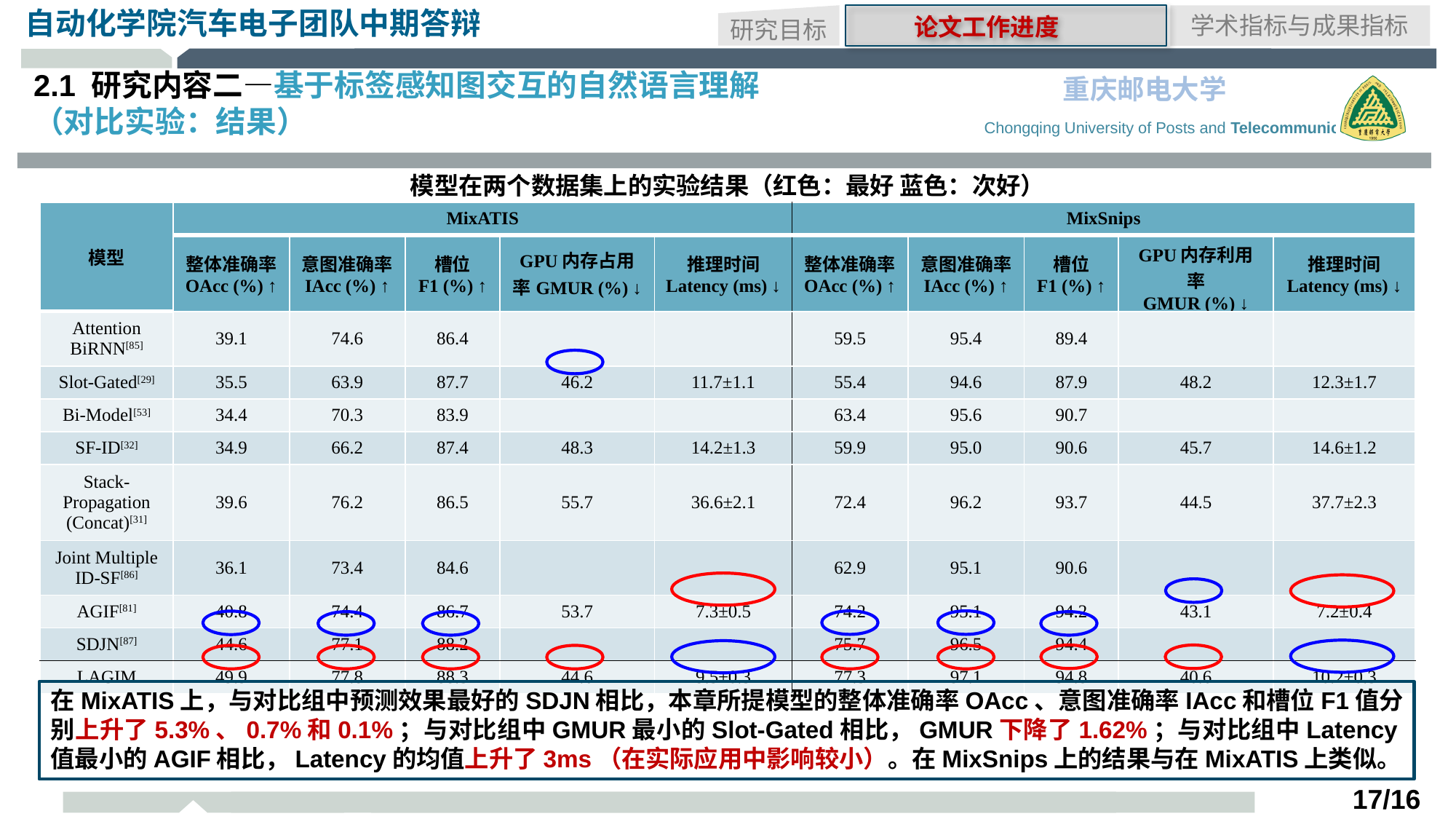

研究目标

学术指标与成果指标

论文工作进度
2.1 研究内容二—基于标签感知图交互的自然语言理解
（对比实验：结果）

模型在两个数据集上的实验结果（红色：最好 蓝色：次好）
| 模型 | MixATIS |  |  |  |  | MixSnips |  |  |  |  |
| --- | --- | --- | --- | --- | --- | --- | --- | --- | --- | --- |
| 模型 | 整体准确率 OAcc (%) ↑ | 意图准确率 IAcc (%) ↑ | 槽位 F1 (%) ↑ | GPU内存占用率GMUR (%) ↓ | 推理时间 Latency (ms) ↓ | 整体准确率 OAcc (%) ↑ | 意图准确率 IAcc (%) ↑ | 槽位 F1 (%) ↑ | GPU内存利用率 GMUR (%) ↓ | 推理时间 Latency (ms) ↓ |
| Attention BiRNN[85] | 39.1 | 74.6 | 86.4 |  |  | 59.5 | 95.4 | 89.4 |  |  |
| Slot-Gated[29] | 35.5 | 63.9 | 87.7 | 46.2 | 11.7±1.1 | 55.4 | 94.6 | 87.9 | 48.2 | 12.3±1.7 |
| Bi-Model[53] | 34.4 | 70.3 | 83.9 |  |  | 63.4 | 95.6 | 90.7 |  |  |
| SF-ID[32] | 34.9 | 66.2 | 87.4 | 48.3 | 14.2±1.3 | 59.9 | 95.0 | 90.6 | 45.7 | 14.6±1.2 |
| Stack-Propagation (Concat)[31] | 39.6 | 76.2 | 86.5 | 55.7 | 36.6±2.1 | 72.4 | 96.2 | 93.7 | 44.5 | 37.7±2.3 |
| Joint Multiple ID-SF[86] | 36.1 | 73.4 | 84.6 |  |  | 62.9 | 95.1 | 90.6 |  |  |
| AGIF[81] | 40.8 | 74.4 | 86.7 | 53.7 | 7.3±0.5 | 74.2 | 95.1 | 94.2 | 43.1 | 7.2±0.4 |
| SDJN[87] | 44.6 | 77.1 | 88.2 |  |  | 75.7 | 96.5 | 94.4 |  |  |
| LAGIM | 49.9 | 77.8 | 88.3 | 44.6 | 9.5±0.3 | 77.3 | 97.1 | 94.8 | 40.6 | 10.2±0.3 |

在MixATIS上，与对比组中预测效果最好的SDJN相比，本章所提模型的整体准确率OAcc、意图准确率IAcc和槽位F1值分别上升了5.3%、0.7%和0.1%；与对比组中GMUR最小的Slot-Gated相比，GMUR下降了1.62%；与对比组中Latency值最小的AGIF相比，Latency的均值上升了3ms（在实际应用中影响较小）。在MixSnips上的结果与在MixATIS上类似。